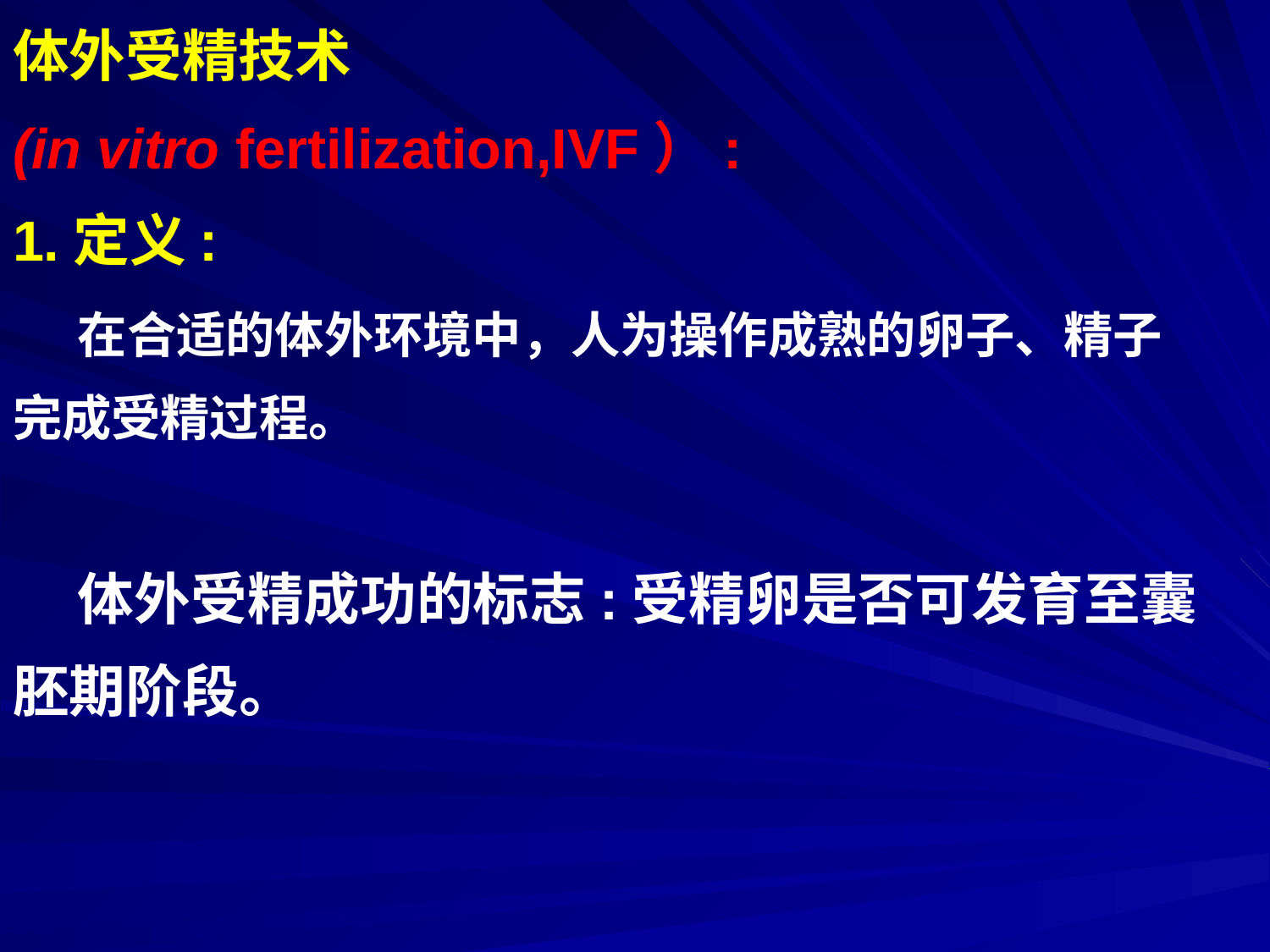

体外受精技术
(in vitro fertilization,IVF）:
1.定义:
    在合适的体外环境中，人为操作成熟的卵子、精子
完成受精过程。

    体外受精成功的标志:受精卵是否可发育至囊
胚期阶段。